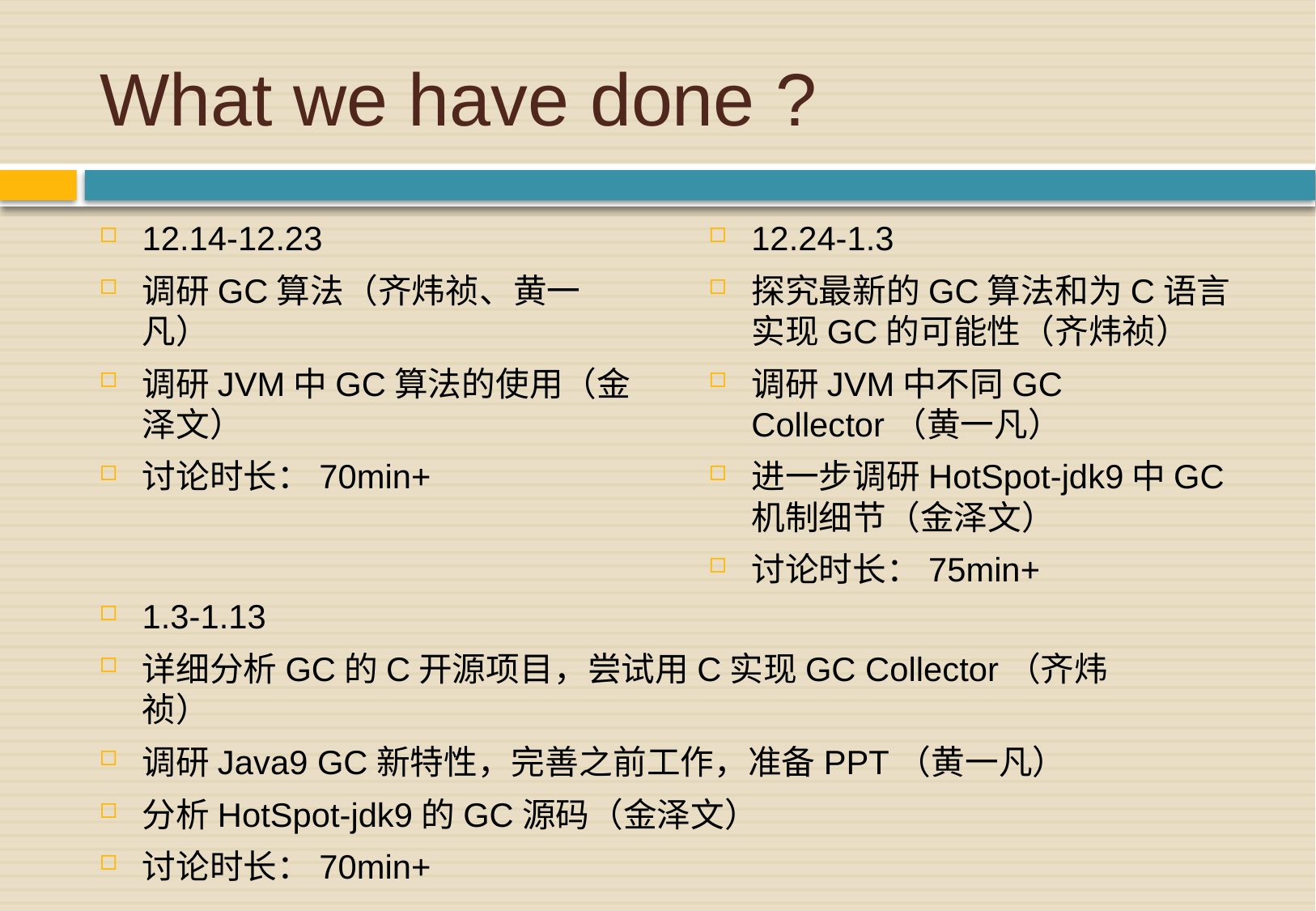

# What we have done ?
12.14-12.23
调研GC算法（齐炜祯、黄一凡）
调研JVM中GC算法的使用（金泽文）
讨论时长：70min+
12.24-1.3
探究最新的GC算法和为C语言实现GC的可能性（齐炜祯）
调研JVM中不同GC Collector（黄一凡）
进一步调研HotSpot-jdk9中GC机制细节（金泽文）
讨论时长：75min+
1.3-1.13
详细分析GC的C开源项目，尝试用C实现GC Collector（齐炜祯）
调研Java9 GC新特性，完善之前工作，准备PPT（黄一凡）
分析HotSpot-jdk9的GC源码（金泽文）
讨论时长：70min+